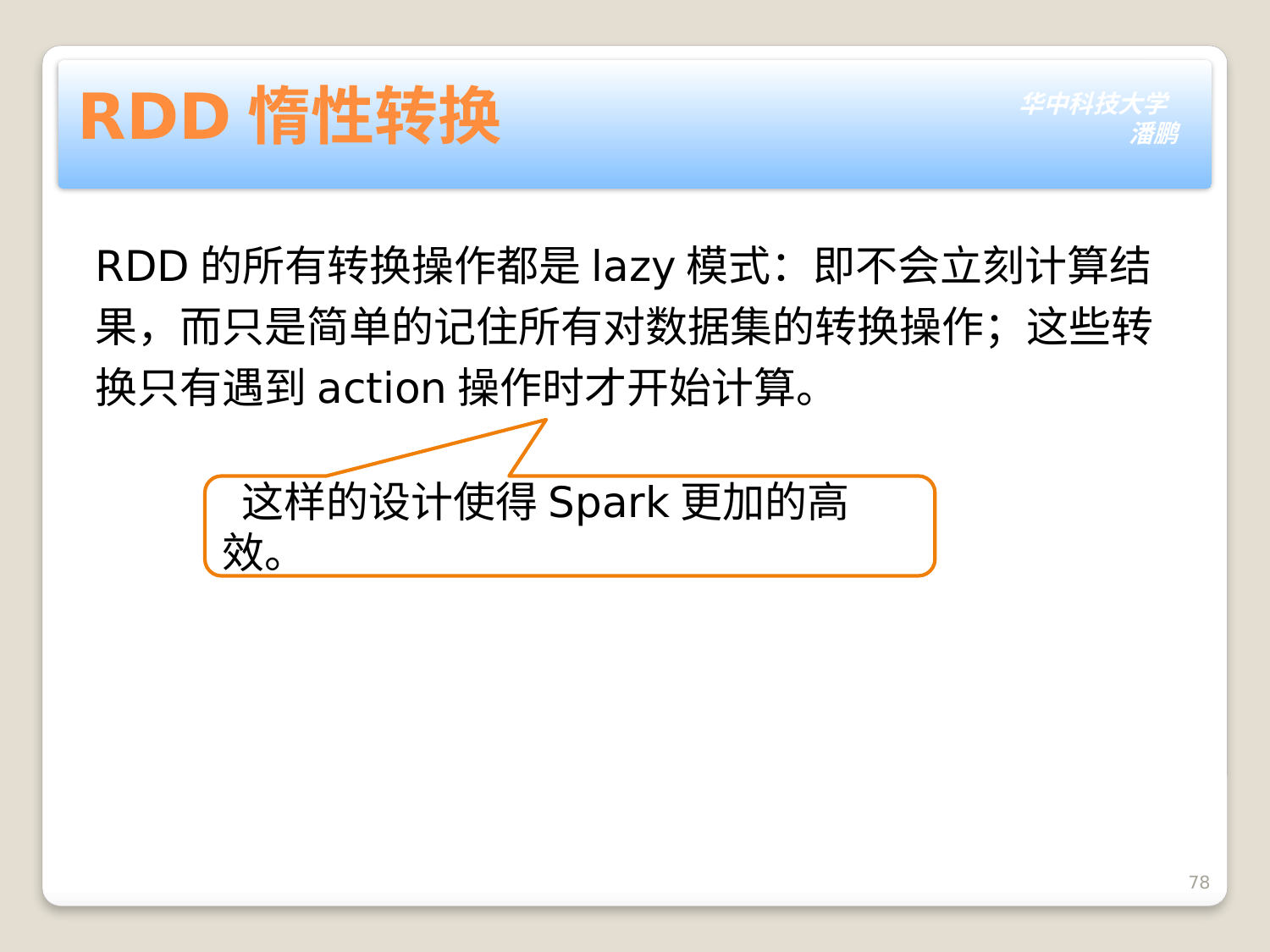

# RDD惰性转换
RDD的所有转换操作都是lazy模式：即不会立刻计算结果，而只是简单的记住所有对数据集的转换操作；这些转换只有遇到action操作时才开始计算。
 这样的设计使得Spark更加的高效。
78